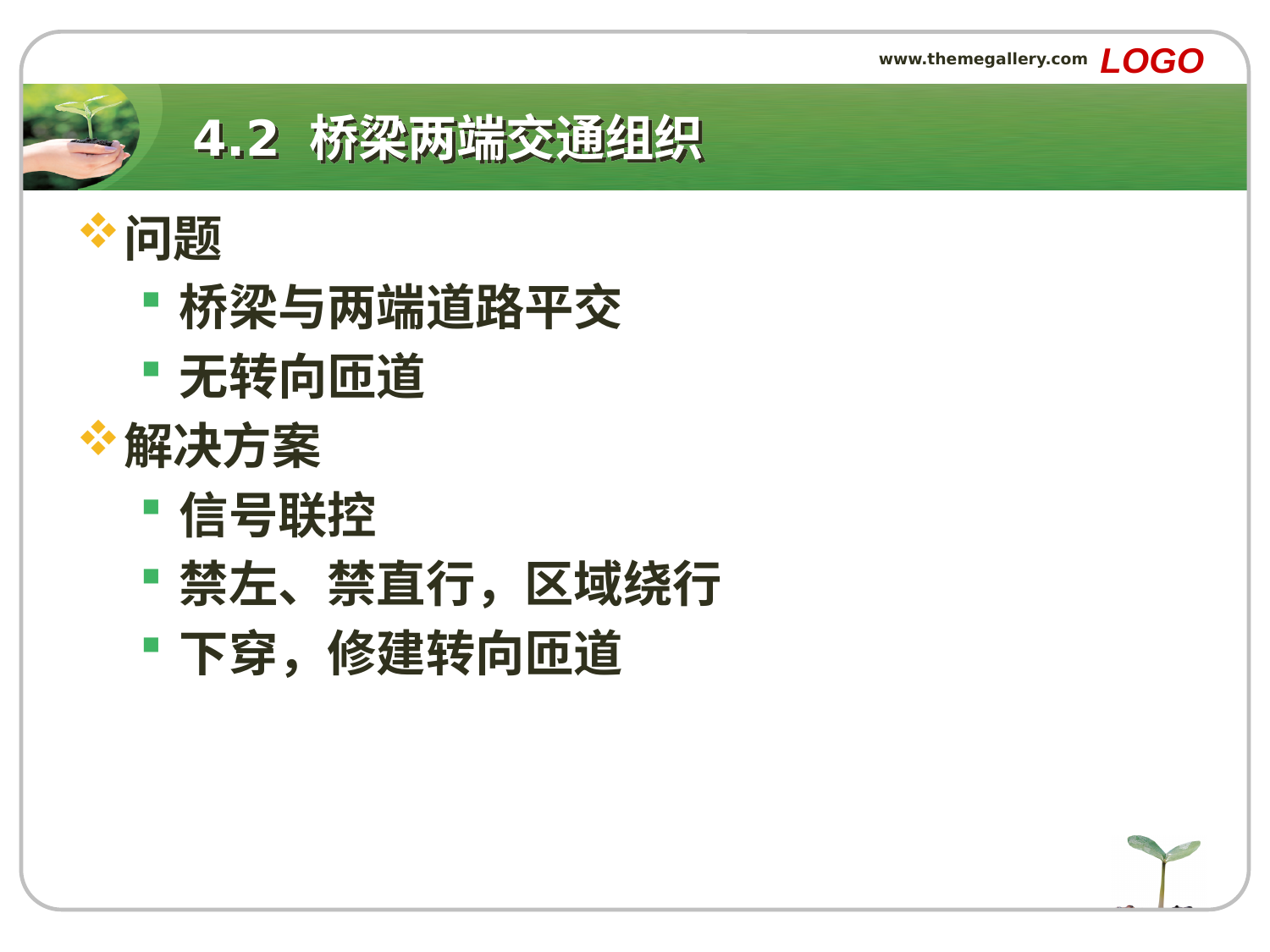

LOGO
www.themegallery.com
# 4.2 桥梁两端交通组织
问题
桥梁与两端道路平交
无转向匝道
解决方案
信号联控
禁左、禁直行，区域绕行
下穿，修建转向匝道